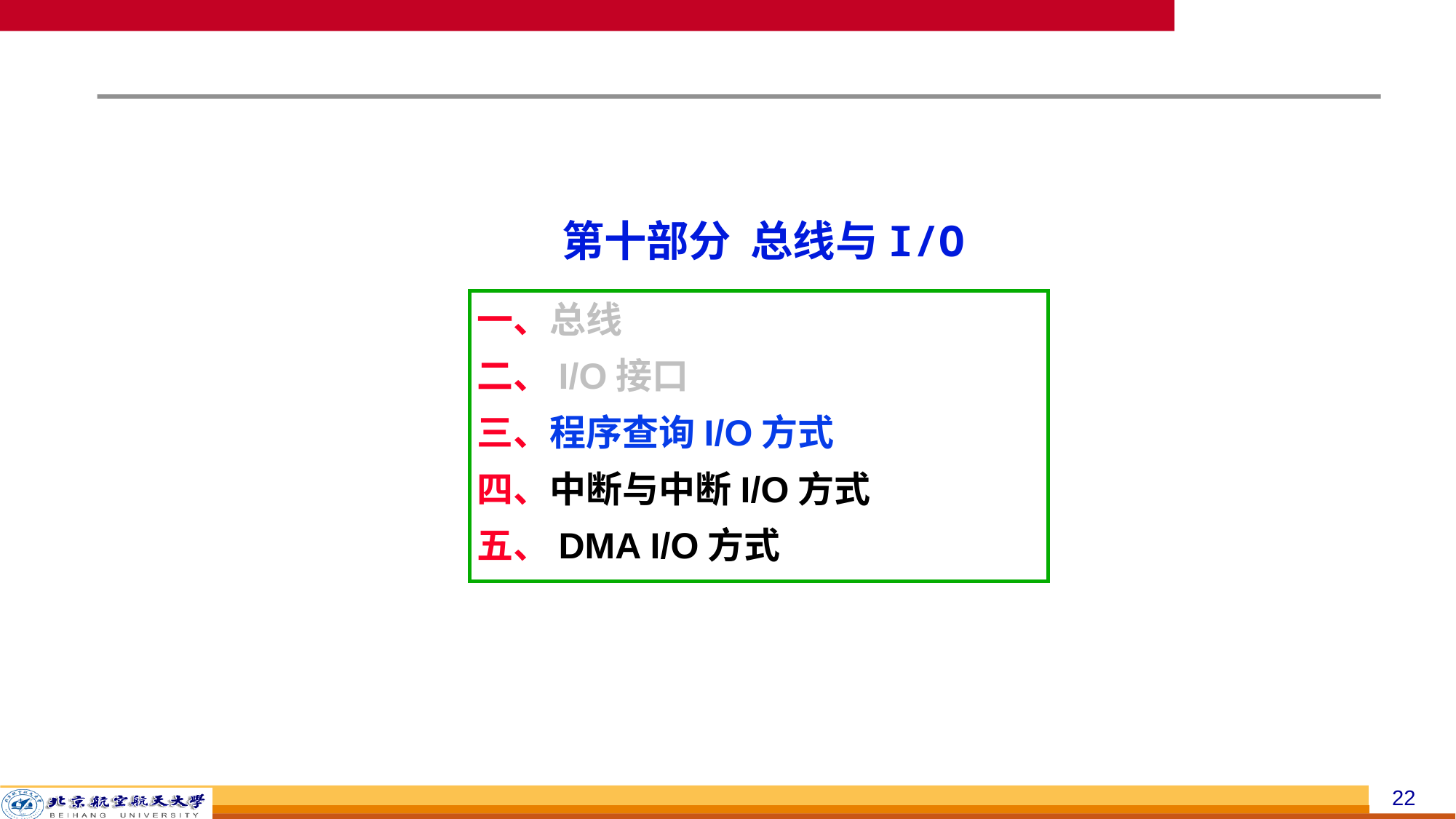

第十部分  总线与I/O
一、总线
二、I/O接口
三、程序查询I/O方式
四、中断与中断I/O方式
五、DMA I/O方式